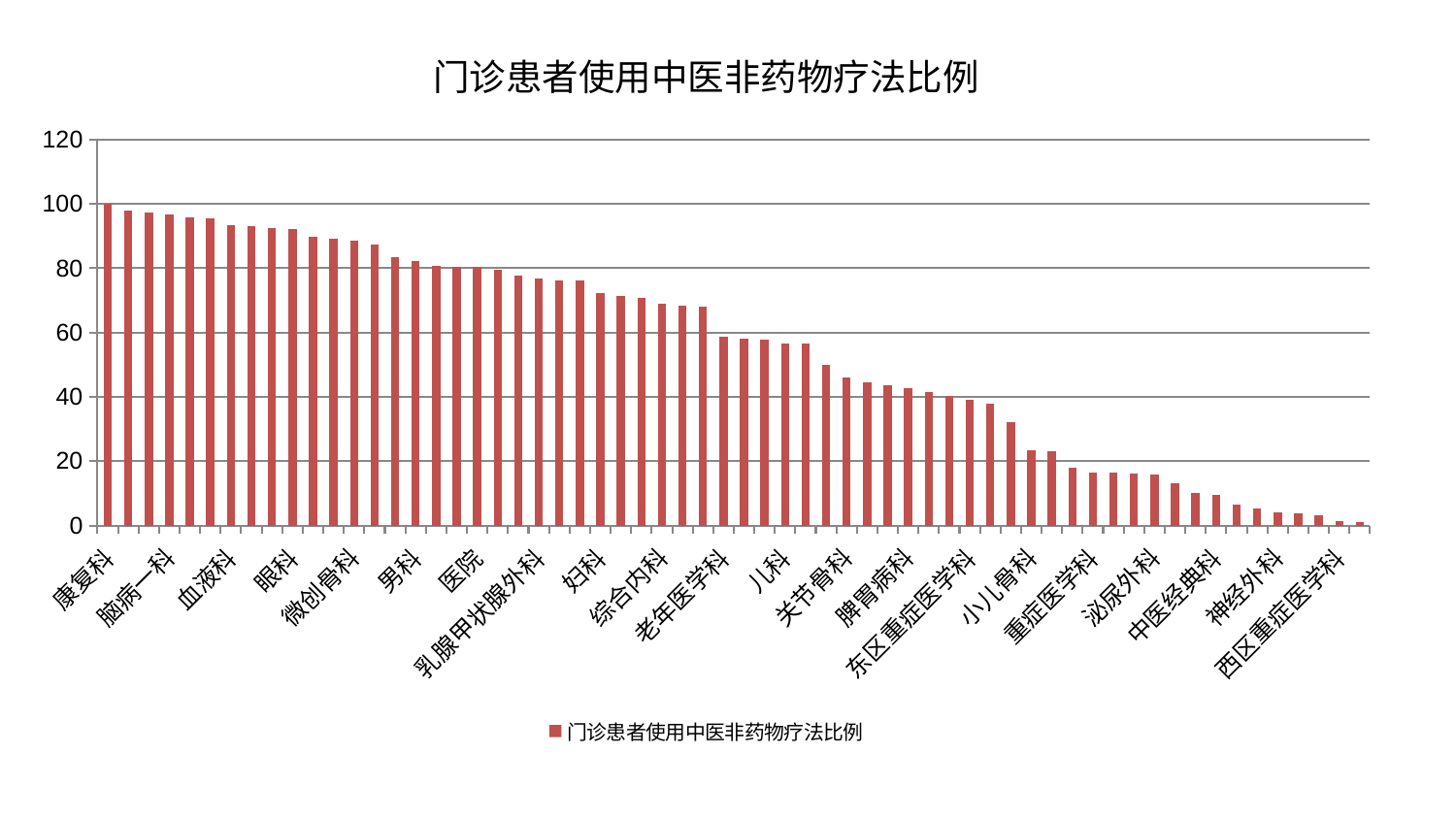

### Chart: 门诊患者使用中医非药物疗法比例

| Category | 门诊患者使用中医非药物疗法比例 |
|---|---|
| 康复科 | 100.0 |
| 治未病中心 | 97.8639839320592 |
| 东区肾病科 | 97.32304223827981 |
| 脑病一科 | 96.72582766540468 |
| 肝病科 | 95.79369652664457 |
| 显微骨科 | 95.6701753799195 |
| 血液科 | 93.39968612207038 |
| 普通外科 | 93.26089045510551 |
| 脑病三科 | 92.38764833145139 |
| 眼科 | 92.25455364175085 |
| 心病一科 | 89.64682952408612 |
| 胸外科 | 89.2064815922153 |
| 微创骨科 | 88.72416799845091 |
| 创伤骨科 | 87.4836128317083 |
| 产科 | 83.54714530630544 |
| 男科 | 82.3738258489397 |
| 内分泌科 | 80.81938407986603 |
| 口腔科 | 80.5058660833633 |
| 医院 | 80.40571149812843 |
| 肿瘤内科 | 79.41057198958269 |
| 肝胆外科 | 77.83148124206178 |
| 乳腺甲状腺外科 | 76.69565270422267 |
| 皮肤科 | 76.34659350046972 |
| 心病三科 | 76.21379026928582 |
| 妇科 | 72.26940279034974 |
| 心血管内科 | 71.47596901540055 |
| 耳鼻喉科 | 70.84578600174265 |
| 综合内科 | 69.10301811990627 |
| 神经内科 | 68.23441904699321 |
| 周围血管科 | 68.19907590636426 |
| 老年医学科 | 58.652899712625 |
| 推拿科 | 58.01489352548486 |
| 脊柱骨科 | 57.6906505472865 |
| 儿科 | 56.702207829400926 |
| 中医外治中心 | 56.57825130045224 |
| 小儿推拿科 | 49.84394309063623 |
| 关节骨科 | 45.94445001422967 |
| 脾胃科消化科合并 | 44.50981874018629 |
| 心病四科 | 43.70801895226933 |
| 脾胃病科 | 42.77955516415043 |
| 肾脏内科 | 41.40127682315825 |
| 消化内科 | 40.407720789473935 |
| 东区重症医学科 | 38.985252787590724 |
| 风湿病科 | 37.93991902475494 |
| 肛肠科 | 31.994976674334033 |
| 小儿骨科 | 23.470224998118365 |
| 运动损伤骨科 | 23.014914959894785 |
| 呼吸内科 | 17.97338464763153 |
| 重症医学科 | 16.497375891549133 |
| 骨科 | 16.443357699763794 |
| 妇二科 | 16.24194334520691 |
| 泌尿外科 | 15.997717017644458 |
| 身心医学科 | 13.222567704192405 |
| 美容皮肤科 | 10.148243074578408 |
| 中医经典科 | 9.439317997532854 |
| 脑病二科 | 6.641870144206516 |
| 心病二科 | 5.132742219335938 |
| 神经外科 | 4.169897800261607 |
| 针灸科 | 3.799498327293448 |
| 妇科妇二科合并 | 3.2742789078906744 |
| 西区重症医学科 | 1.4912568760848044 |
| 肾病科 | 1.0600873701090474 |
62